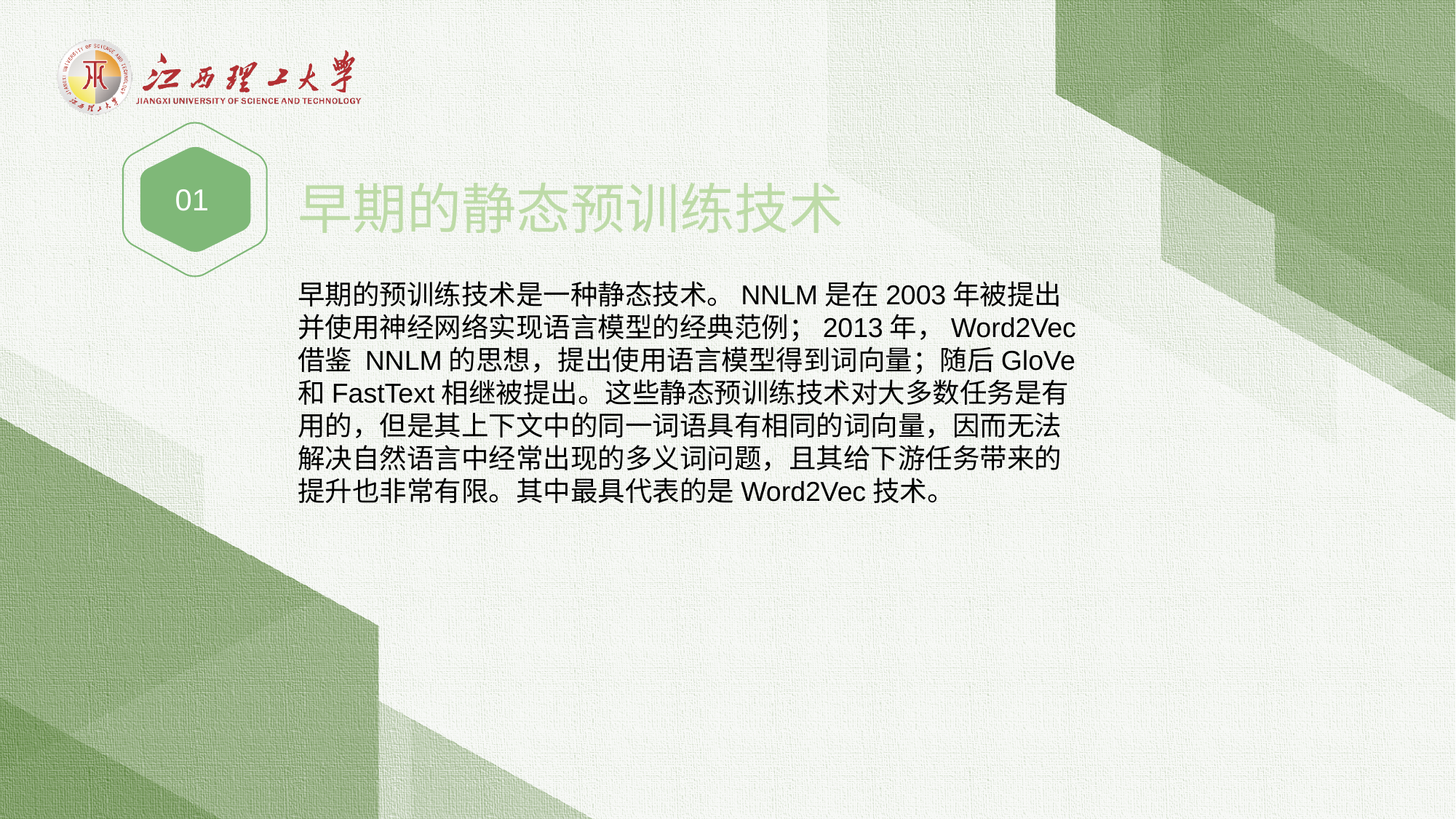

01
早期的静态预训练技术
早期的预训练技术是一种静态技术。NNLM是在2003年被提出并使用神经网络实现语言模型的经典范例；2013年，Word2Vec借鉴 NNLM的思想，提出使用语言模型得到词向量；随后GloVe和FastText相继被提出。这些静态预训练技术对大多数任务是有用的，但是其上下文中的同一词语具有相同的词向量，因而无法解决自然语言中经常出现的多义词问题，且其给下游任务带来的提升也非常有限。其中最具代表的是Word2Vec技术。